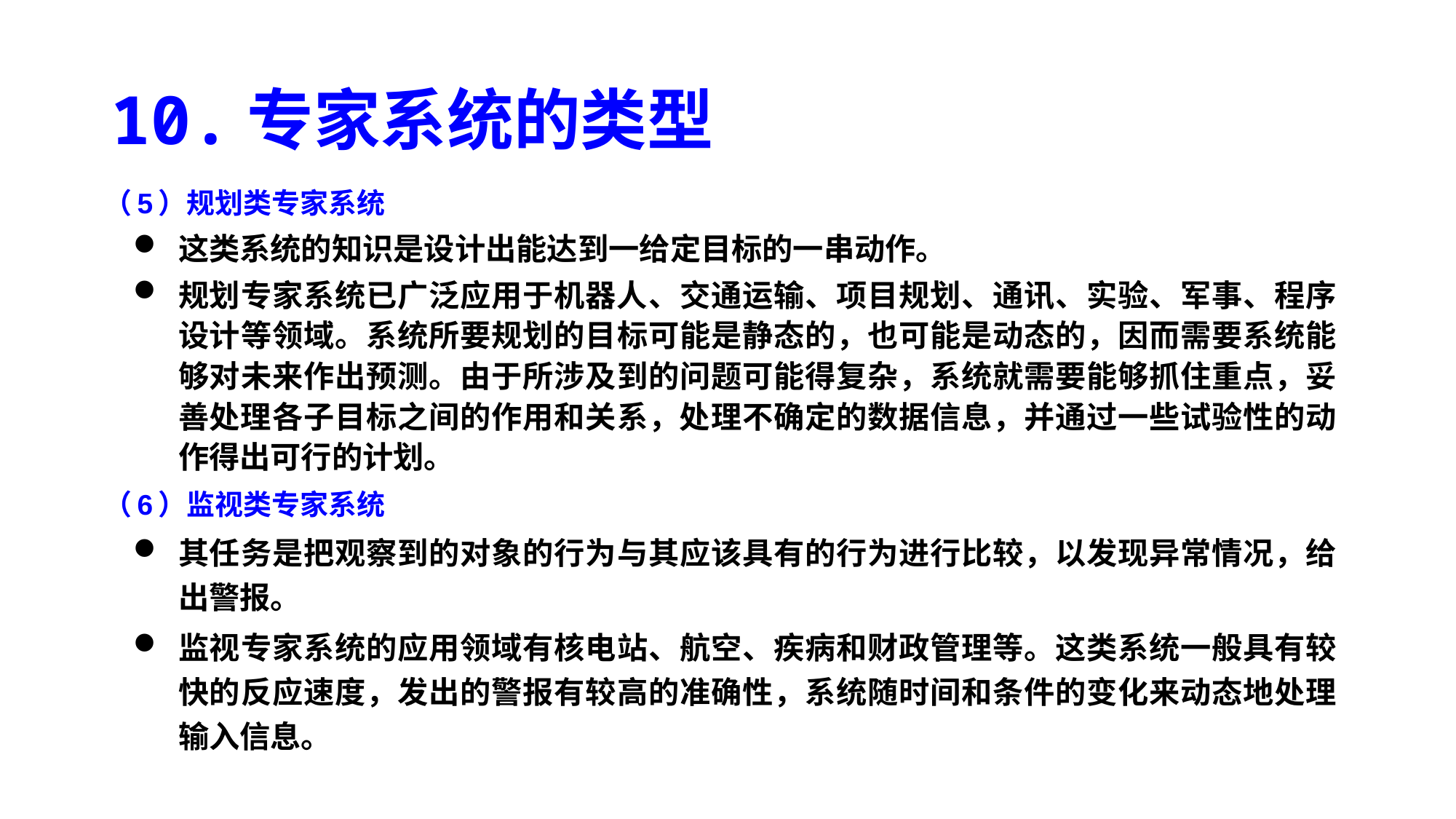

# 10.专家系统的类型

（5）规划类专家系统
这类系统的知识是设计出能达到一给定目标的一串动作。
规划专家系统已广泛应用于机器人、交通运输、项目规划、通讯、实验、军事、程序设计等领域。系统所要规划的目标可能是静态的，也可能是动态的，因而需要系统能够对未来作出预测。由于所涉及到的问题可能得复杂，系统就需要能够抓住重点，妥善处理各子目标之间的作用和关系，处理不确定的数据信息，并通过一些试验性的动作得出可行的计划。
（6）监视类专家系统
其任务是把观察到的对象的行为与其应该具有的行为进行比较，以发现异常情况，给出警报。
监视专家系统的应用领域有核电站、航空、疾病和财政管理等。这类系统一般具有较快的反应速度，发出的警报有较高的准确性，系统随时间和条件的变化来动态地处理输入信息。